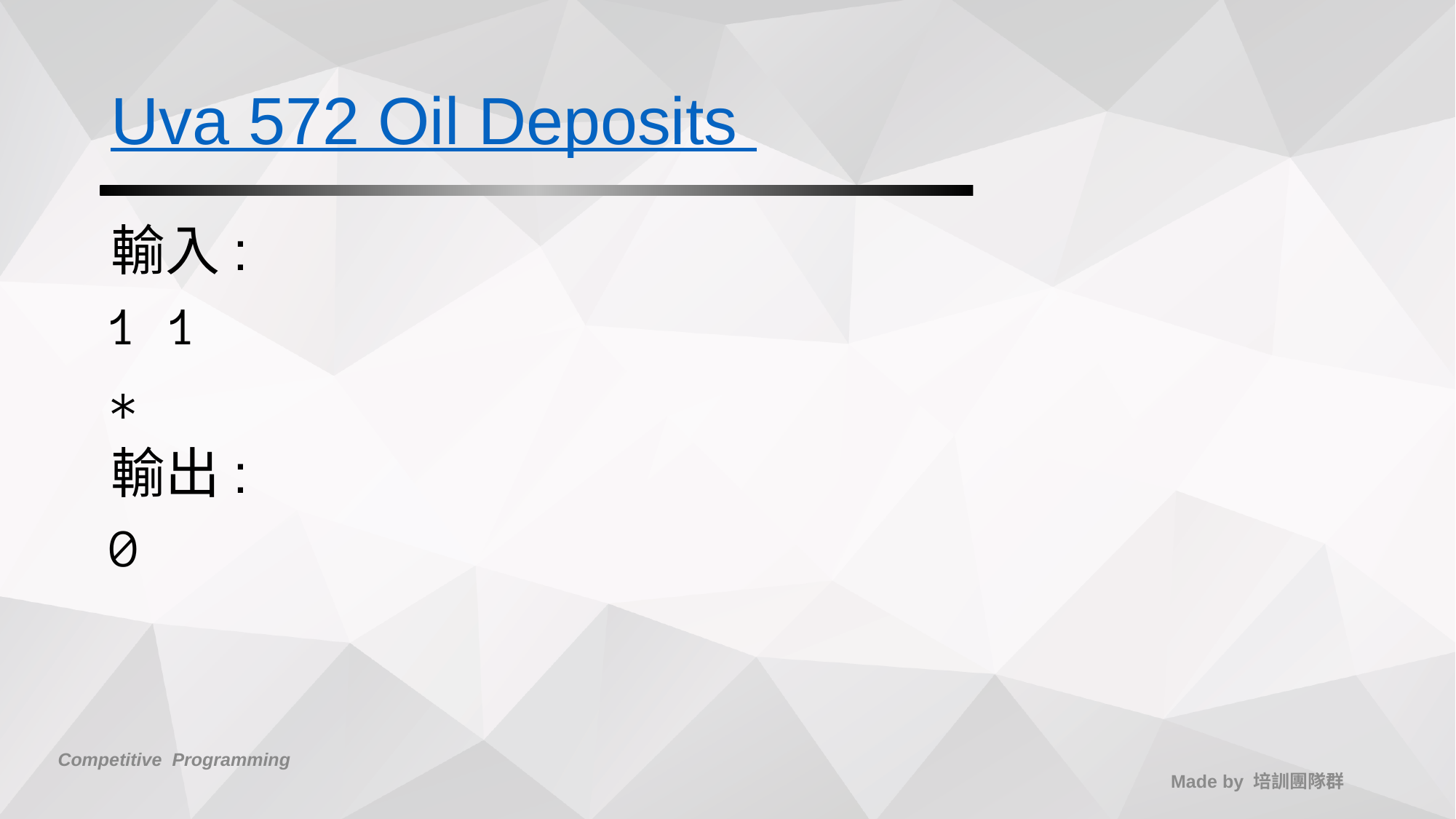

# Uva 572 Oil Deposits
輸入:
1 1
*
輸出:
0